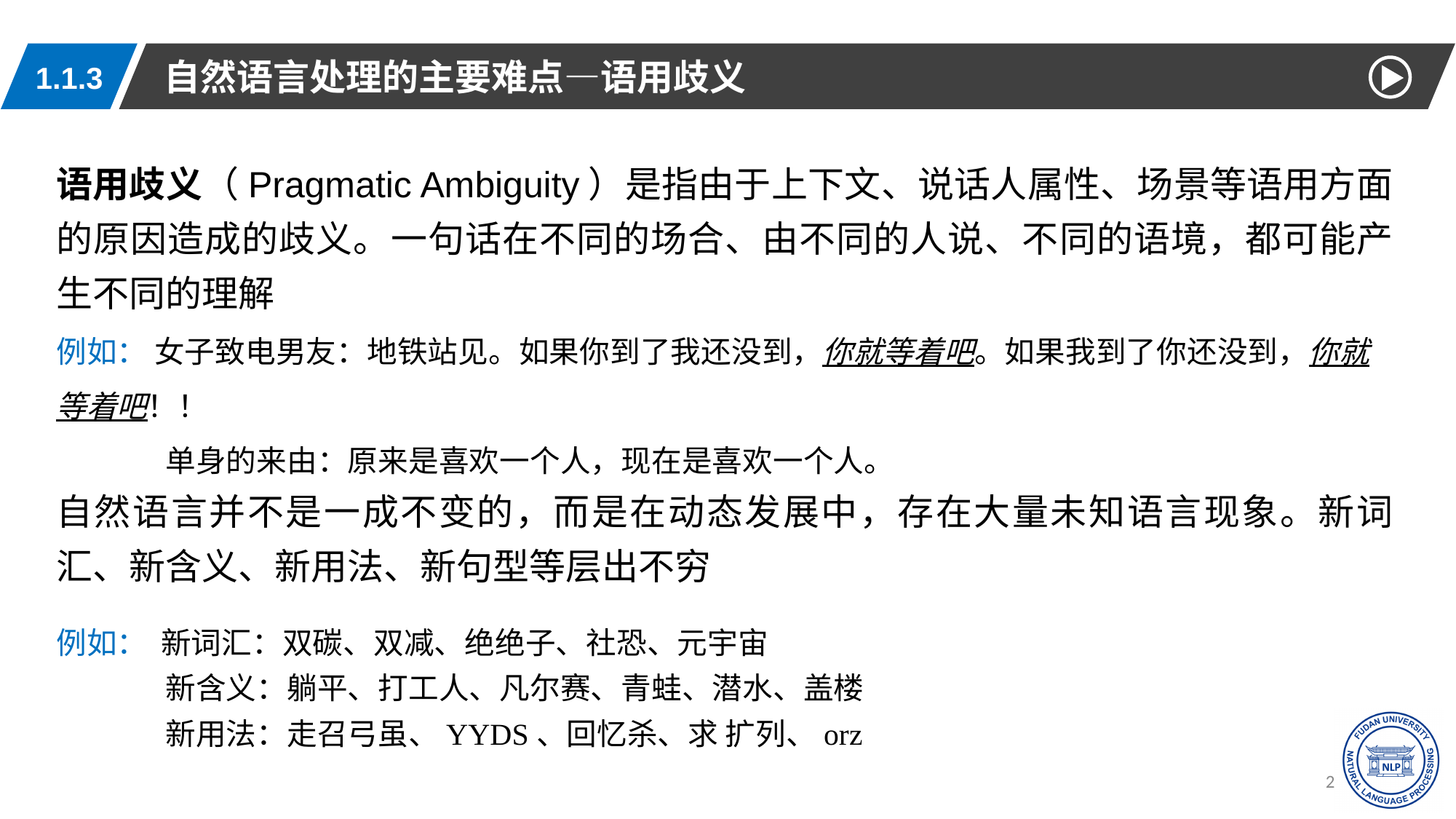

自然语言处理的主要难点—语用歧义
1.1.3

语用歧义（Pragmatic Ambiguity）是指由于上下文、说话人属性、场景等语用方面的原因造成的歧义。一句话在不同的场合、由不同的人说、不同的语境，都可能产生不同的理解
例如： 女子致电男友：地铁站见。如果你到了我还没到，你就等着吧。如果我到了你还没到，你就等着吧！！
	单身的来由：原来是喜欢一个人，现在是喜欢一个人。
自然语言并不是一成不变的，而是在动态发展中，存在大量未知语言现象。新词汇、新含义、新用法、新句型等层出不穷
例如：  新词汇：双碳、双减、绝绝子、社恐、元宇宙
	新含义：躺平、打工人、凡尔赛、青蛙、潜水、盖楼
	新用法：走召弓虽、YYDS、回忆杀、求 扩列、orz
24